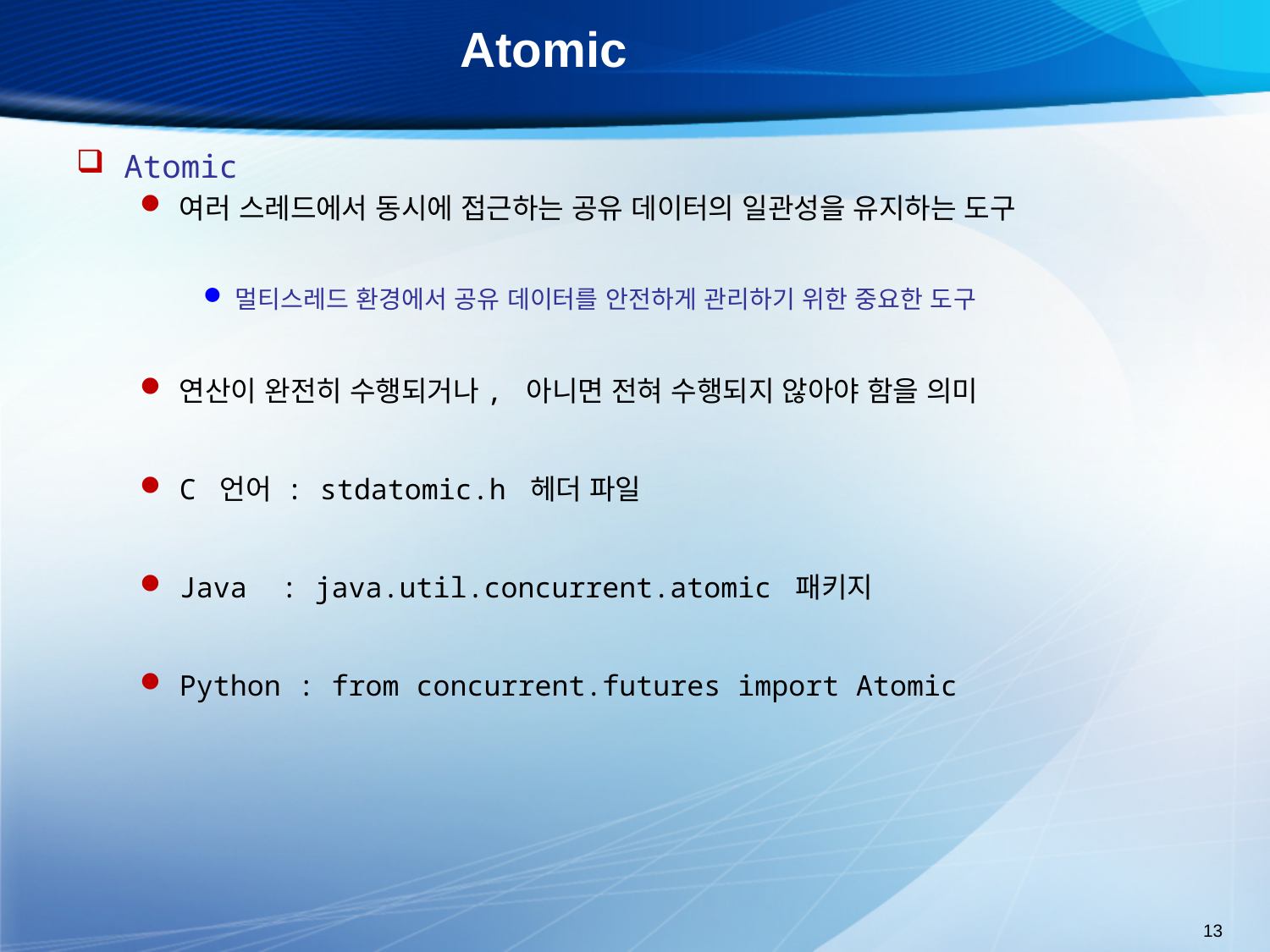

# Atomic
Atomic
여러 스레드에서 동시에 접근하는 공유 데이터의 일관성을 유지하는 도구

멀티스레드 환경에서 공유 데이터를 안전하게 관리하기 위한 중요한 도구

연산이 완전히 수행되거나, 아니면 전혀 수행되지 않아야 함을 의미

C 언어 : stdatomic.h 헤더 파일

Java  : java.util.concurrent.atomic 패키지

Python : from concurrent.futures import Atomic